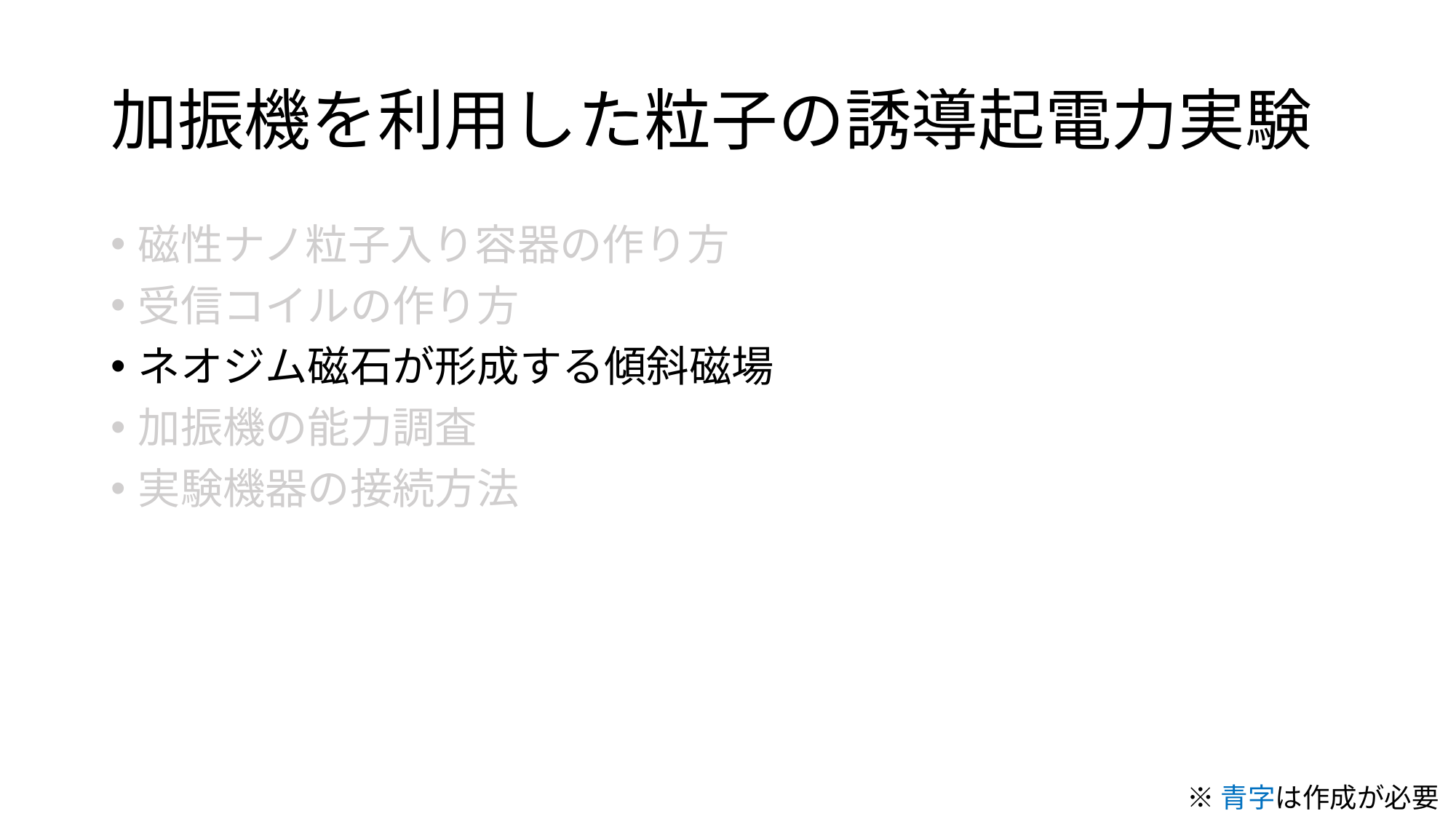

# 加振機を利用した粒子の誘導起電力実験
磁性ナノ粒子入り容器の作り方
受信コイルの作り方
ネオジム磁石が形成する傾斜磁場
加振機の能力調査
実験機器の接続方法
※青字は作成が必要